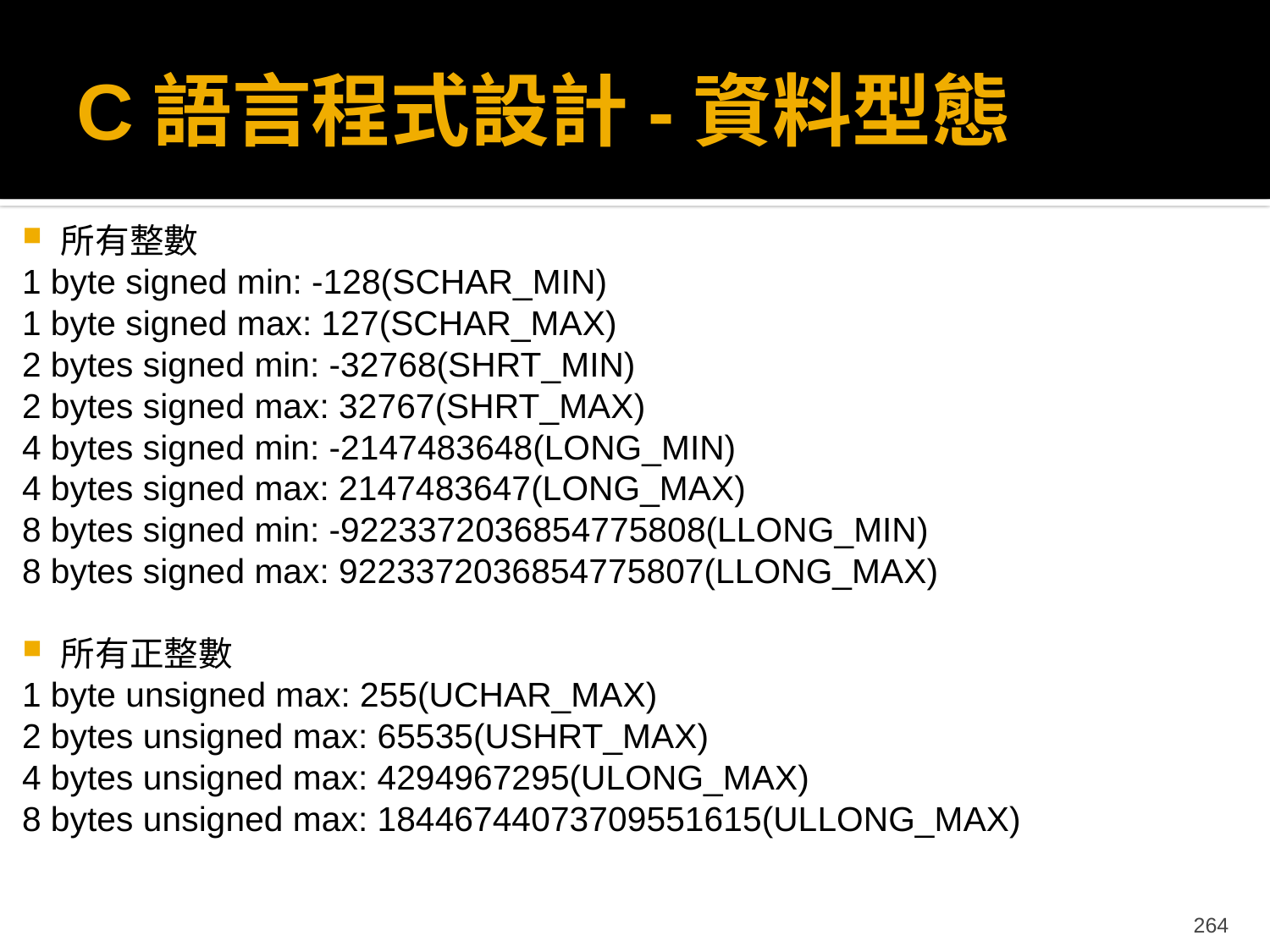

# C語言程式設計-資料型態
所有整數
1 byte signed min: -128(SCHAR_MIN)
1 byte signed max: 127(SCHAR_MAX)
2 bytes signed min: -32768(SHRT_MIN)
2 bytes signed max: 32767(SHRT_MAX)
4 bytes signed min: -2147483648(LONG_MIN)
4 bytes signed max: 2147483647(LONG_MAX)
8 bytes signed min: -9223372036854775808(LLONG_MIN)
8 bytes signed max: 9223372036854775807(LLONG_MAX)

所有正整數
1 byte unsigned max: 255(UCHAR_MAX)
2 bytes unsigned max: 65535(USHRT_MAX)
4 bytes unsigned max: 4294967295(ULONG_MAX)
8 bytes unsigned max: 18446744073709551615(ULLONG_MAX)
264